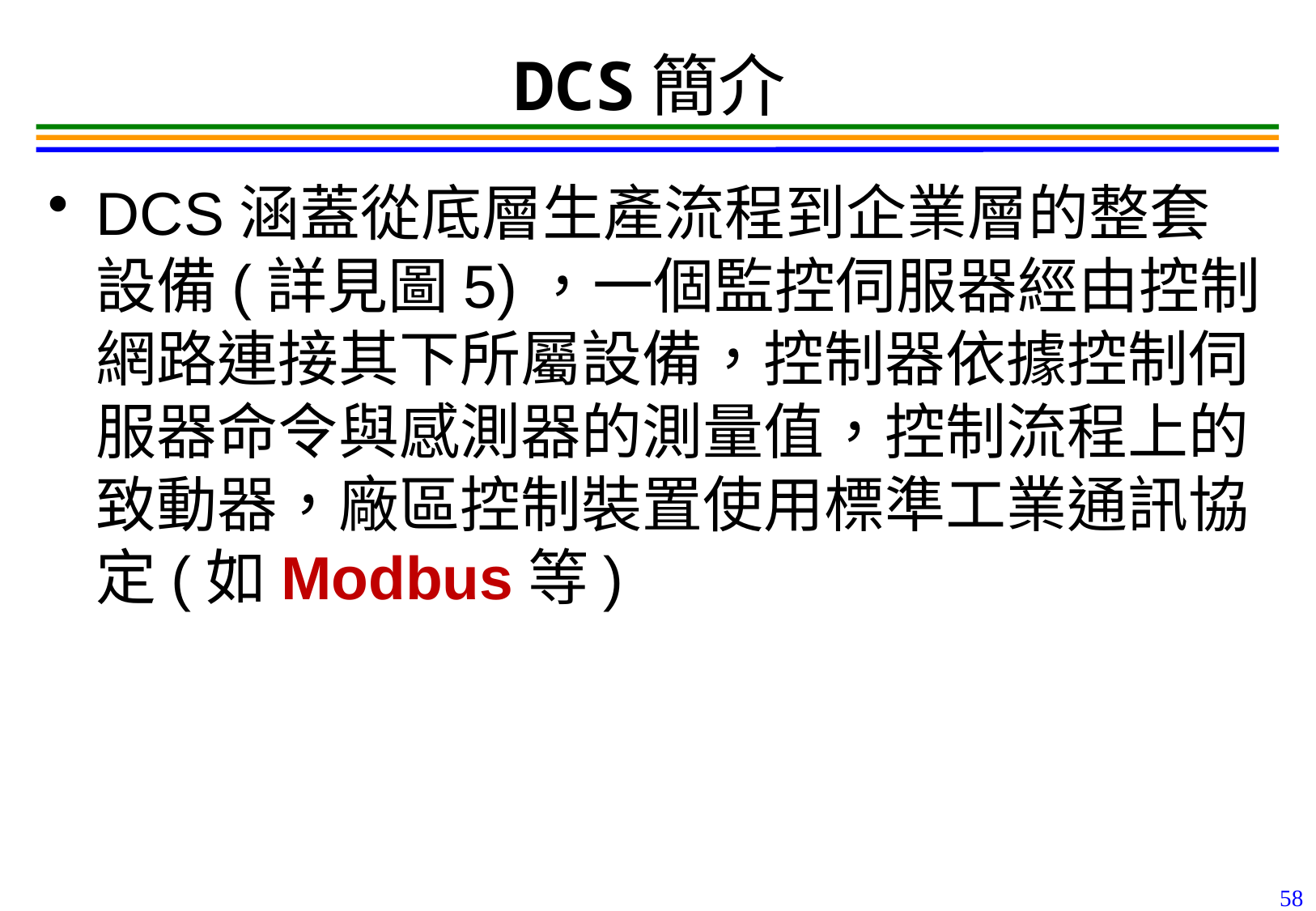

58
# DCS簡介
DCS涵蓋從底層生產流程到企業層的整套設備(詳見圖5)，一個監控伺服器經由控制網路連接其下所屬設備，控制器依據控制伺服器命令與感測器的測量值，控制流程上的致動器，廠區控制裝置使用標準工業通訊協定(如Modbus等)